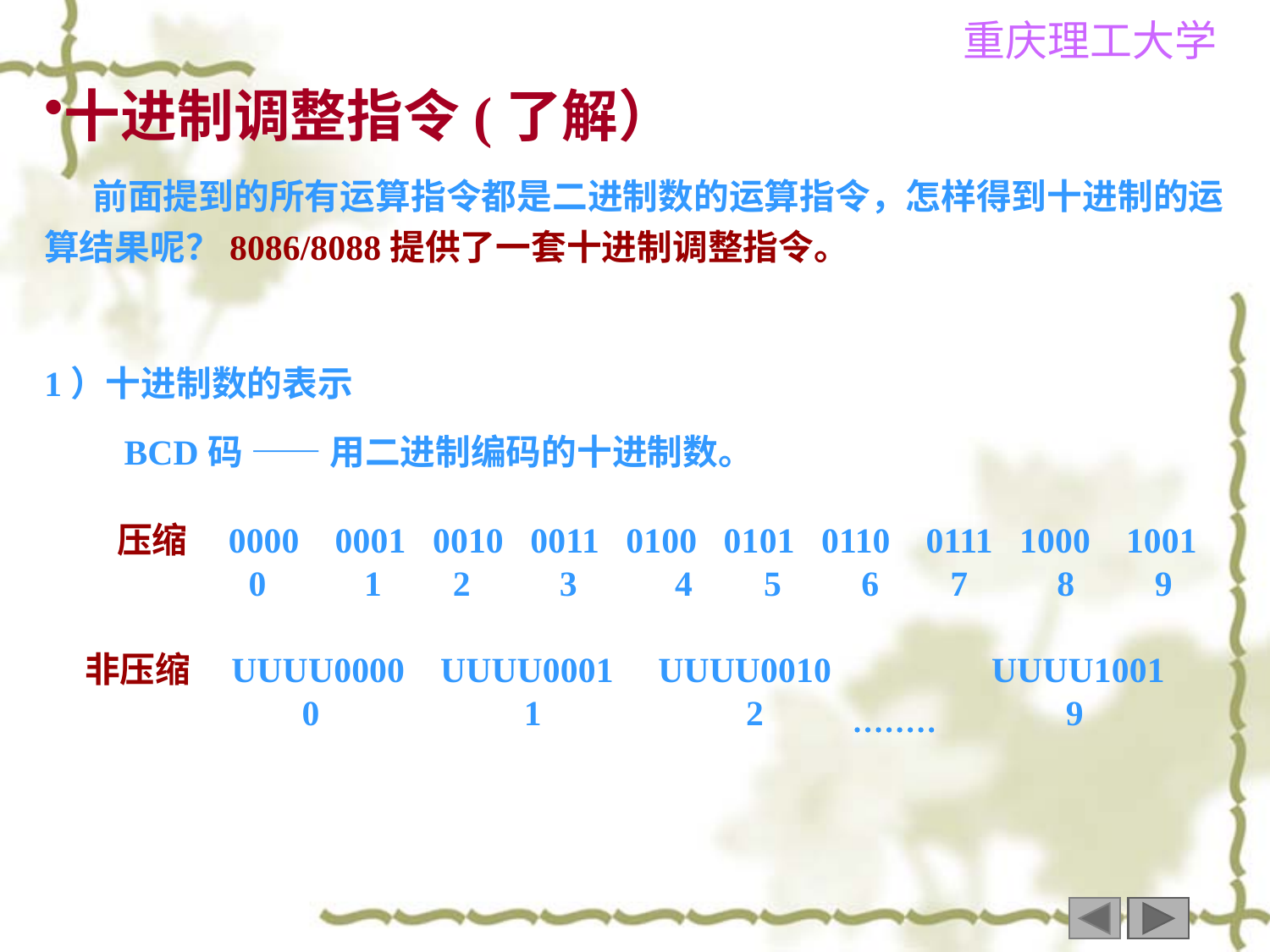

十进制调整指令(了解）
     前面提到的所有运算指令都是二进制数的运算指令，怎样得到十进制的运算结果呢？8086/8088提供了一套十进制调整指令。

1）十进制数的表示
         BCD码 —— 用二进制编码的十进制数。

        压缩    0000    0001   0010   0011   0100   0101   0110    0111   1000    1001
                       0           1        2          3           4        5         6        7          8         9

    非压缩    UUUU0000    UUUU0001     UUUU0010                  UUUU1001
                             0                       1                       2                                  9